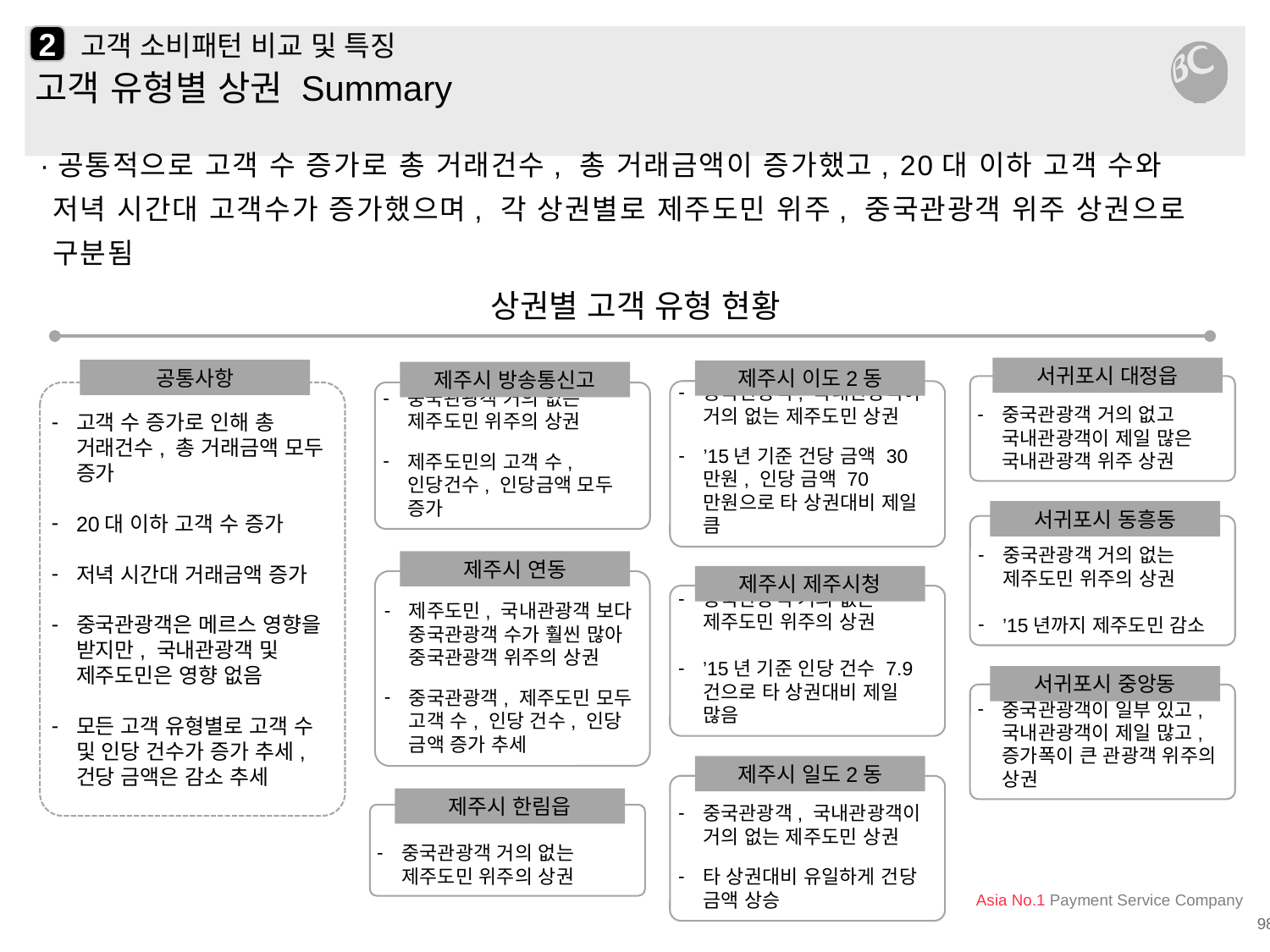

2
# 고객 소비패턴 비교 및 특징
고객 유형별 상권 Summary
·공통적으로 고객 수 증가로 총 거래건수, 총 거래금액이 증가했고, 20대 이하 고객 수와 저녁 시간대 고객수가 증가했으며, 각 상권별로 제주도민 위주, 중국관광객 위주 상권으로 구분됨
상권별 고객 유형 현황
서귀포시 대정읍
공통사항
제주시 이도2동
제주시 방송통신고
중국관광객 거의 없고 국내관광객이 제일 많은 국내관광객 위주 상권
중국관광객, 국내관광객이 거의 없는 제주도민 상권

’15년 기준 건당 금액 30만원, 인당 금액 70만원으로 타 상권대비 제일 큼
중국관광객 거의 없는 제주도민 위주의 상권

제주도민의 고객 수, 인당건수, 인당금액 모두 증가
고객 수 증가로 인해 총 거래건수, 총 거래금액 모두 증가

20대 이하 고객 수 증가

저녁 시간대 거래금액 증가

중국관광객은 메르스 영향을 받지만, 국내관광객 및 제주도민은 영향 없음

모든 고객 유형별로 고객 수 및 인당 건수가 증가 추세, 건당 금액은 감소 추세
서귀포시 동흥동
중국관광객 거의 없는 제주도민 위주의 상권

’15년까지 제주도민 감소
제주시 연동
제주시 제주시청

제주도민, 국내관광객 보다 중국관광객 수가 훨씬 많아 중국관광객 위주의 상권

중국관광객, 제주도민 모두 고객 수, 인당 건수, 인당 금액 증가 추세
중국관광객 거의 없는 제주도민 위주의 상권

’15년 기준 인당 건수 7.9건으로 타 상권대비 제일 많음
서귀포시 중앙동
중국관광객이 일부 있고, 국내관광객이 제일 많고, 증가폭이 큰 관광객 위주의 상권
제주시 일도2동
중국관광객, 국내관광객이 거의 없는 제주도민 상권

타 상권대비 유일하게 건당 금액 상승
제주시 한림읍
중국관광객 거의 없는 제주도민 위주의 상권